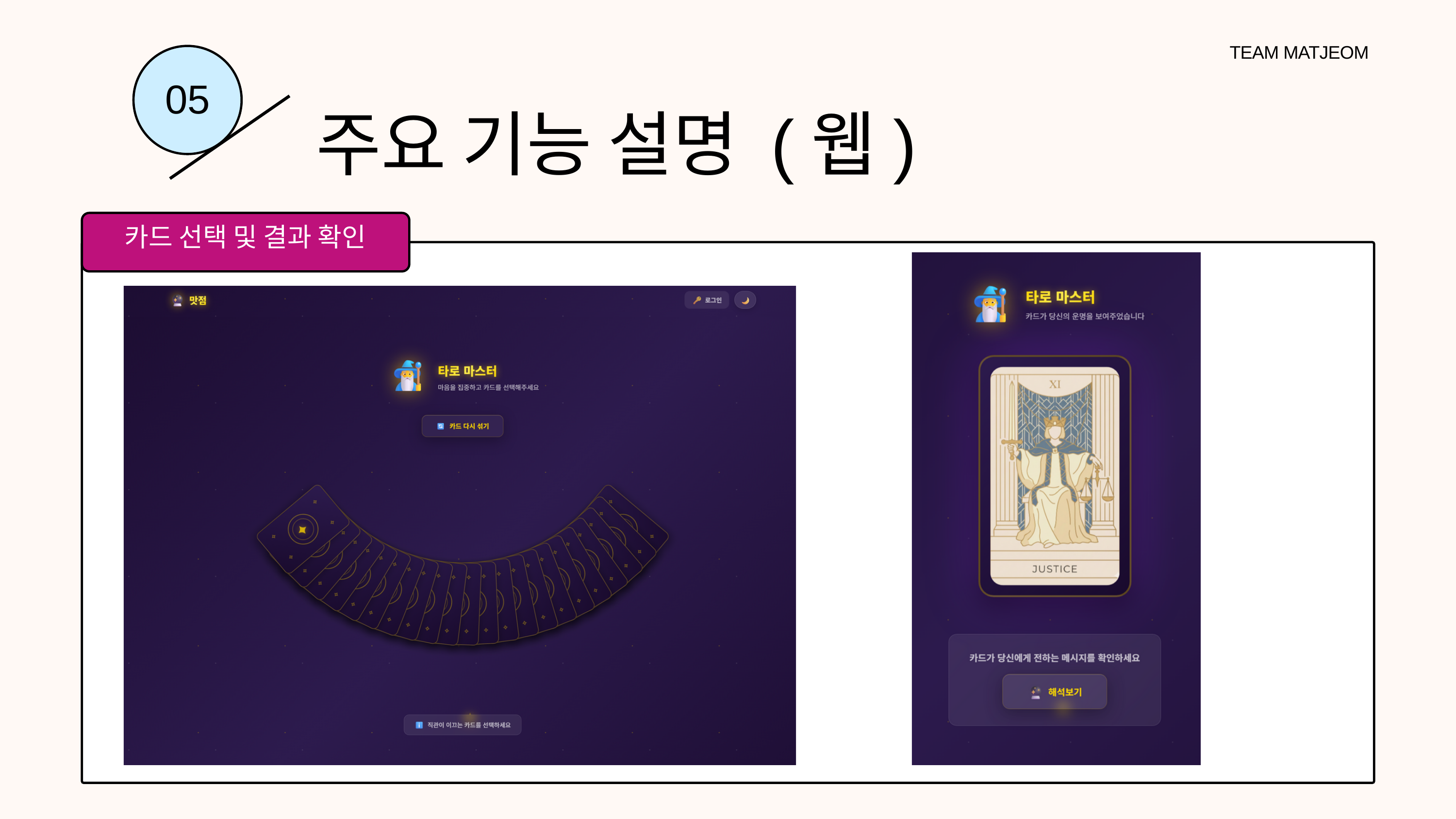

TEAM MATJEOM

05

주요 기능 설명 (웹)

카드 선택 및 결과 확인